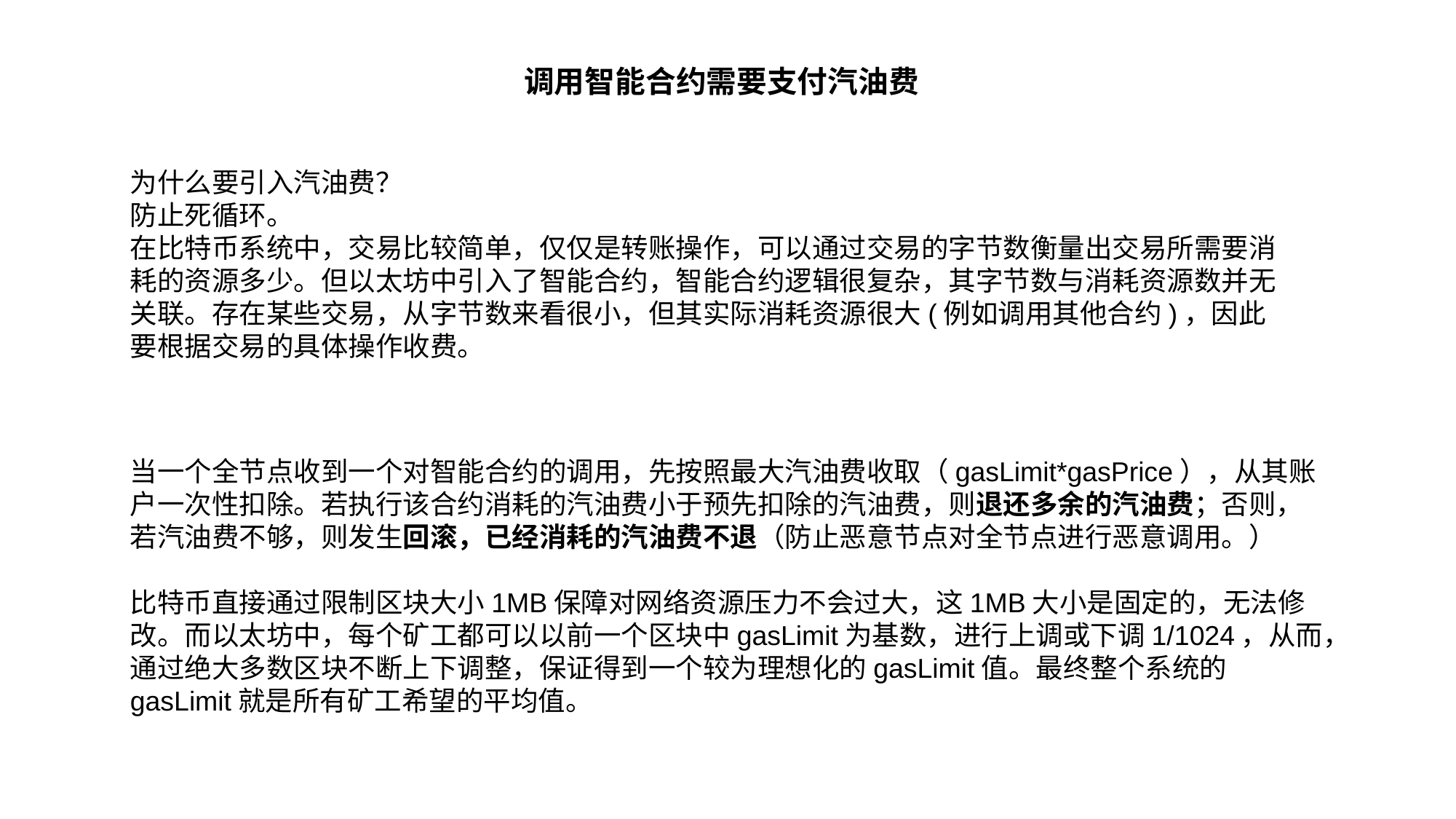

调用智能合约需要支付汽油费
为什么要引入汽油费？
防止死循环。
在比特币系统中，交易比较简单，仅仅是转账操作，可以通过交易的字节数衡量出交易所需要消耗的资源多少。但以太坊中引入了智能合约，智能合约逻辑很复杂，其字节数与消耗资源数并无关联。存在某些交易，从字节数来看很小，但其实际消耗资源很大(例如调用其他合约)，因此要根据交易的具体操作收费。
当一个全节点收到一个对智能合约的调用，先按照最大汽油费收取（gasLimit*gasPrice），从其账户一次性扣除。若执行该合约消耗的汽油费小于预先扣除的汽油费，则退还多余的汽油费；否则，若汽油费不够，则发生回滚，已经消耗的汽油费不退（防止恶意节点对全节点进行恶意调用。）

比特币直接通过限制区块大小1MB保障对网络资源压力不会过大，这1MB大小是固定的，无法修改。而以太坊中，每个矿工都可以以前一个区块中gasLimit为基数，进行上调或下调1/1024，从而，通过绝大多数区块不断上下调整，保证得到一个较为理想化的gasLimit值。最终整个系统的gasLimit就是所有矿工希望的平均值。